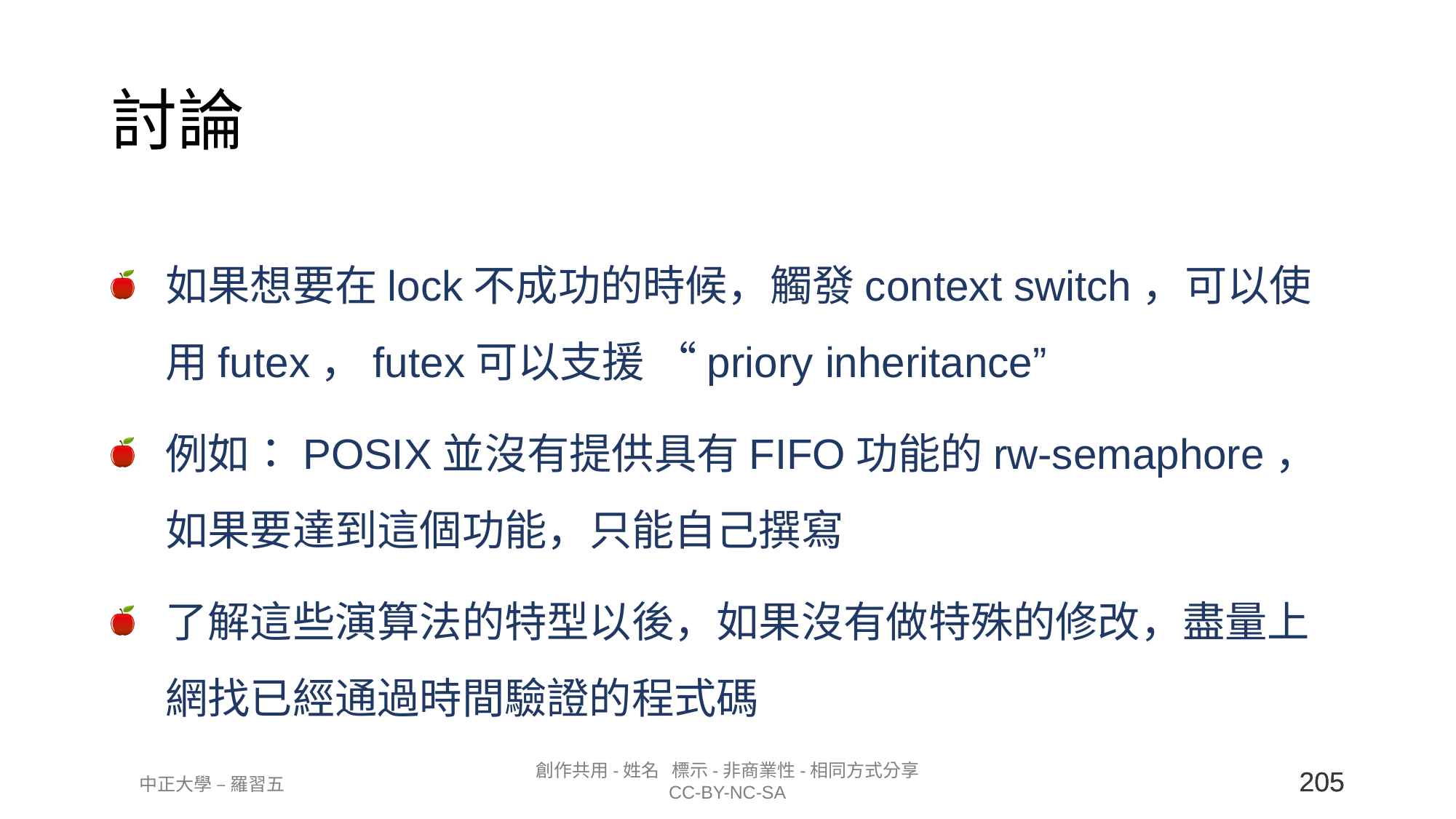

# 討論
如果想要在lock不成功的時候，觸發context switch，可以使用futex，futex可以支援 “priory inheritance”
例如：POSIX並沒有提供具有FIFO功能的rw-semaphore，如果要達到這個功能，只能自己撰寫
了解這些演算法的特型以後，如果沒有做特殊的修改，盡量上網找已經通過時間驗證的程式碼